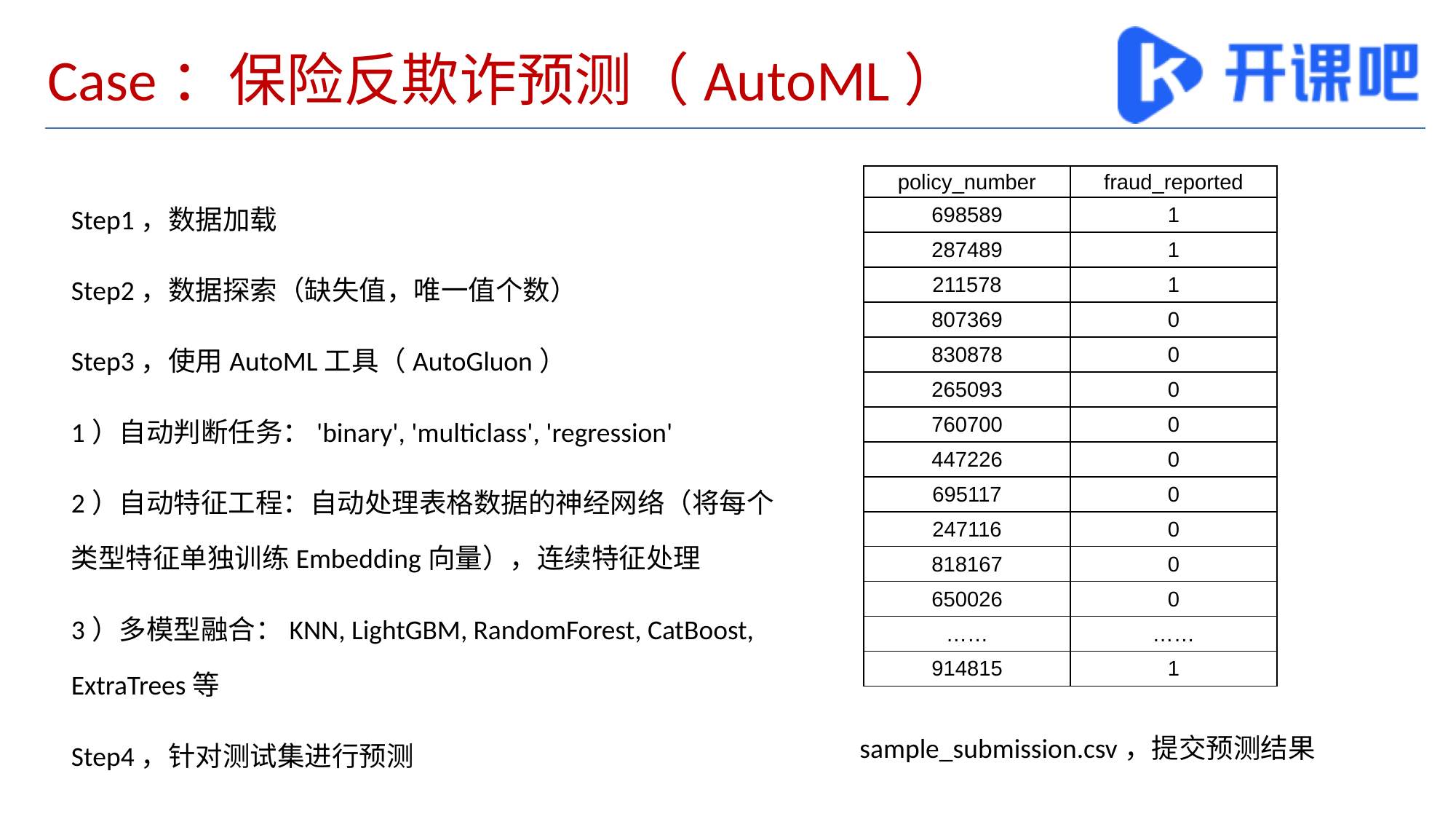

# Case：保险反欺诈预测（AutoML）
| policy\_number | fraud\_reported |
| --- | --- |
| 698589 | 1 |
| 287489 | 1 |
| 211578 | 1 |
| 807369 | 0 |
| 830878 | 0 |
| 265093 | 0 |
| 760700 | 0 |
| 447226 | 0 |
| 695117 | 0 |
| 247116 | 0 |
| 818167 | 0 |
| 650026 | 0 |
| …… | …… |
| 914815 | 1 |
Step1，数据加载
Step2，数据探索（缺失值，唯一值个数）
Step3，使用AutoML工具（AutoGluon）
1）自动判断任务：'binary', 'multiclass', 'regression'
2）自动特征工程：自动处理表格数据的神经网络（将每个类型特征单独训练Embedding向量），连续特征处理
3）多模型融合：KNN, LightGBM, RandomForest, CatBoost, ExtraTrees等
Step4，针对测试集进行预测
sample_submission.csv，提交预测结果